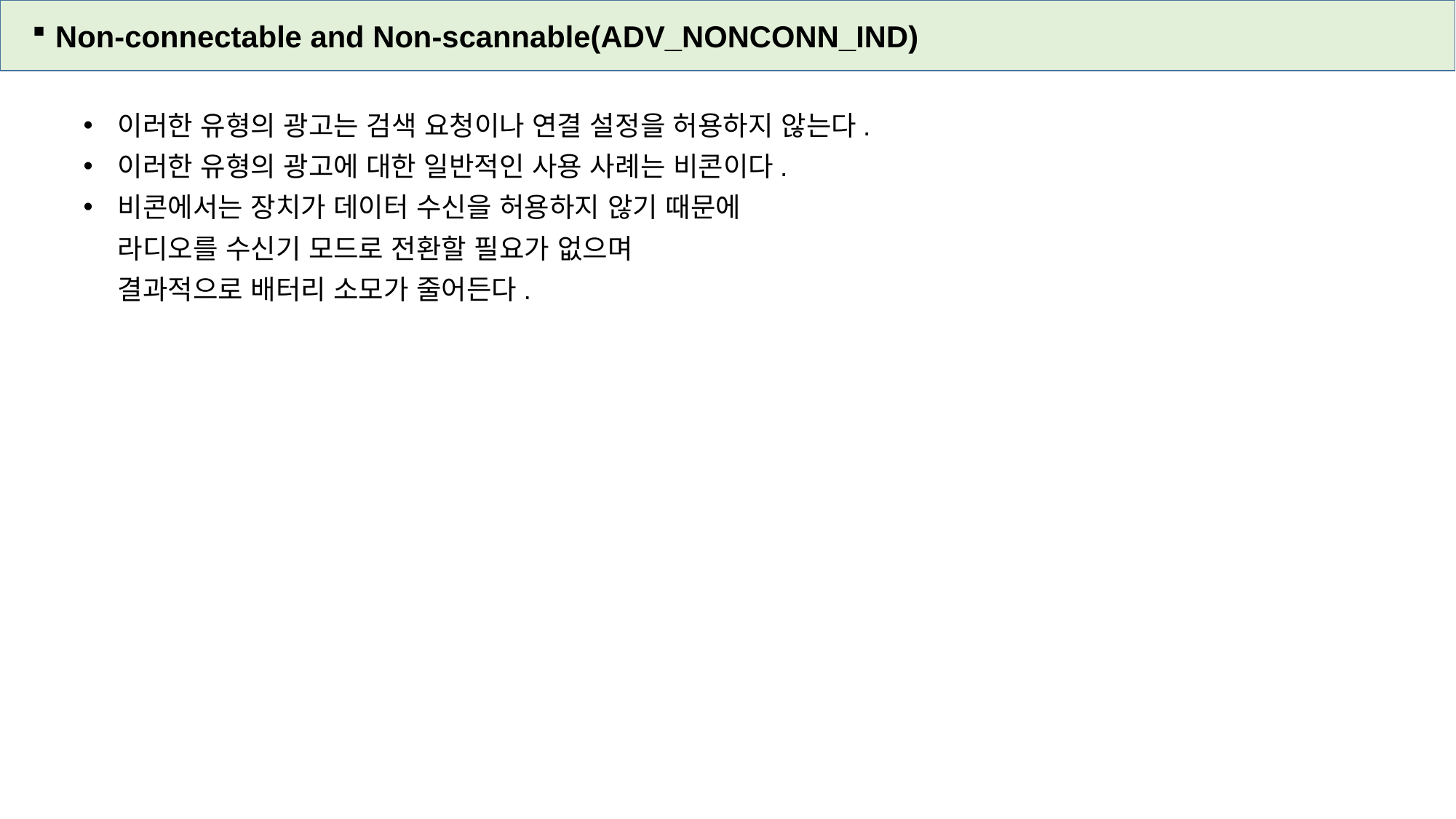

Non-connectable and Non-scannable(ADV_NONCONN_IND)
이러한 유형의 광고는 검색 요청이나 연결 설정을 허용하지 않는다.
이러한 유형의 광고에 대한 일반적인 사용 사례는 비콘이다.
비콘에서는 장치가 데이터 수신을 허용하지 않기 때문에
라디오를 수신기 모드로 전환할 필요가 없으며
결과적으로 배터리 소모가 줄어든다.